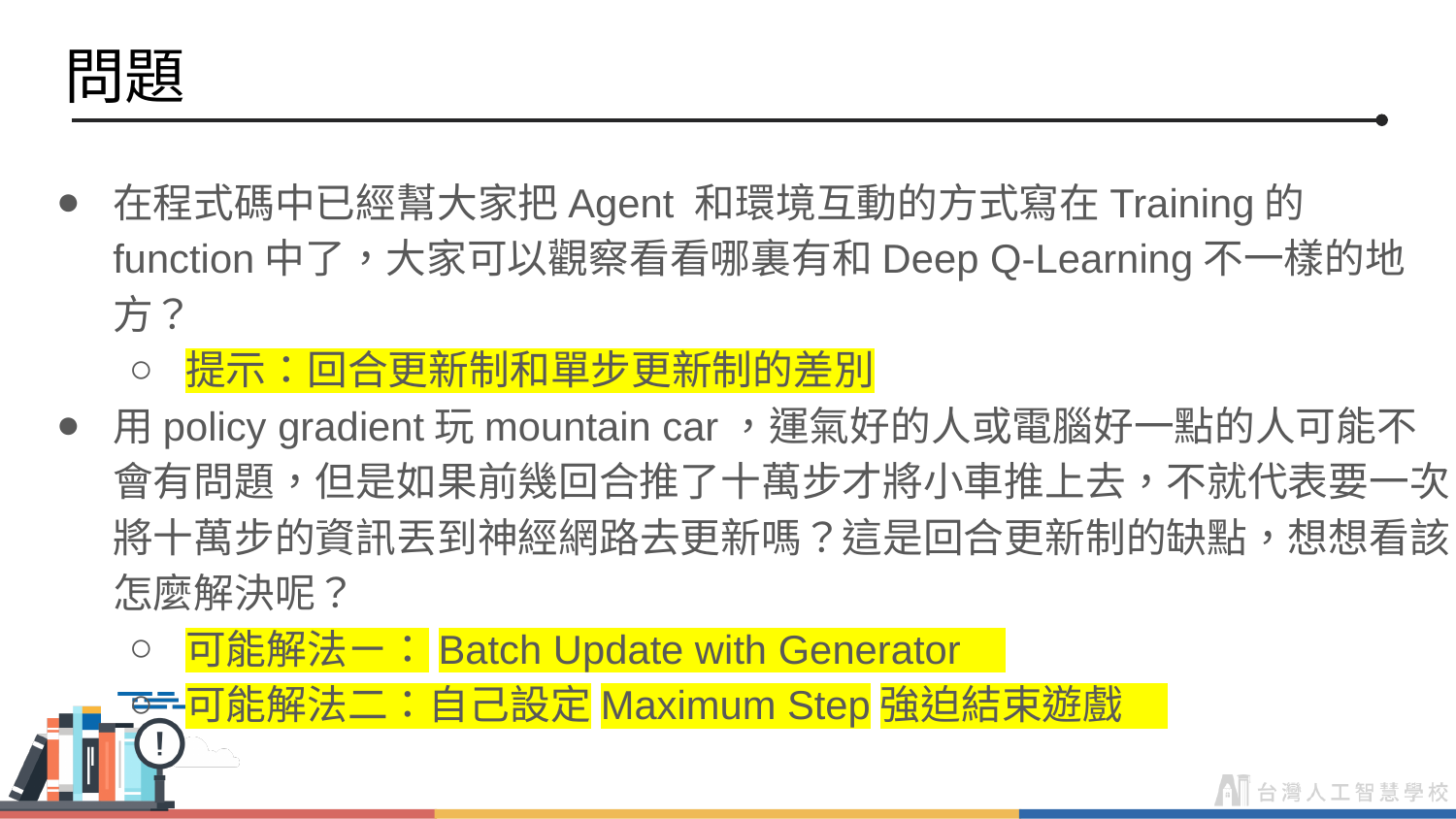

問題
在程式碼中已經幫大家把Agent 和環境互動的方式寫在Training的function中了，大家可以觀察看看哪裏有和Deep Q-Learning不一樣的地方？
提示：回合更新制和單步更新制的差別
用policy gradient玩mountain car，運氣好的人或電腦好一點的人可能不會有問題，但是如果前幾回合推了十萬步才將小車推上去，不就代表要一次將十萬步的資訊丟到神經網路去更新嗎？這是回合更新制的缺點，想想看該怎麼解決呢？
可能解法ㄧ：Batch Update with Generator
可能解法二：自己設定Maximum Step強迫結束遊戲